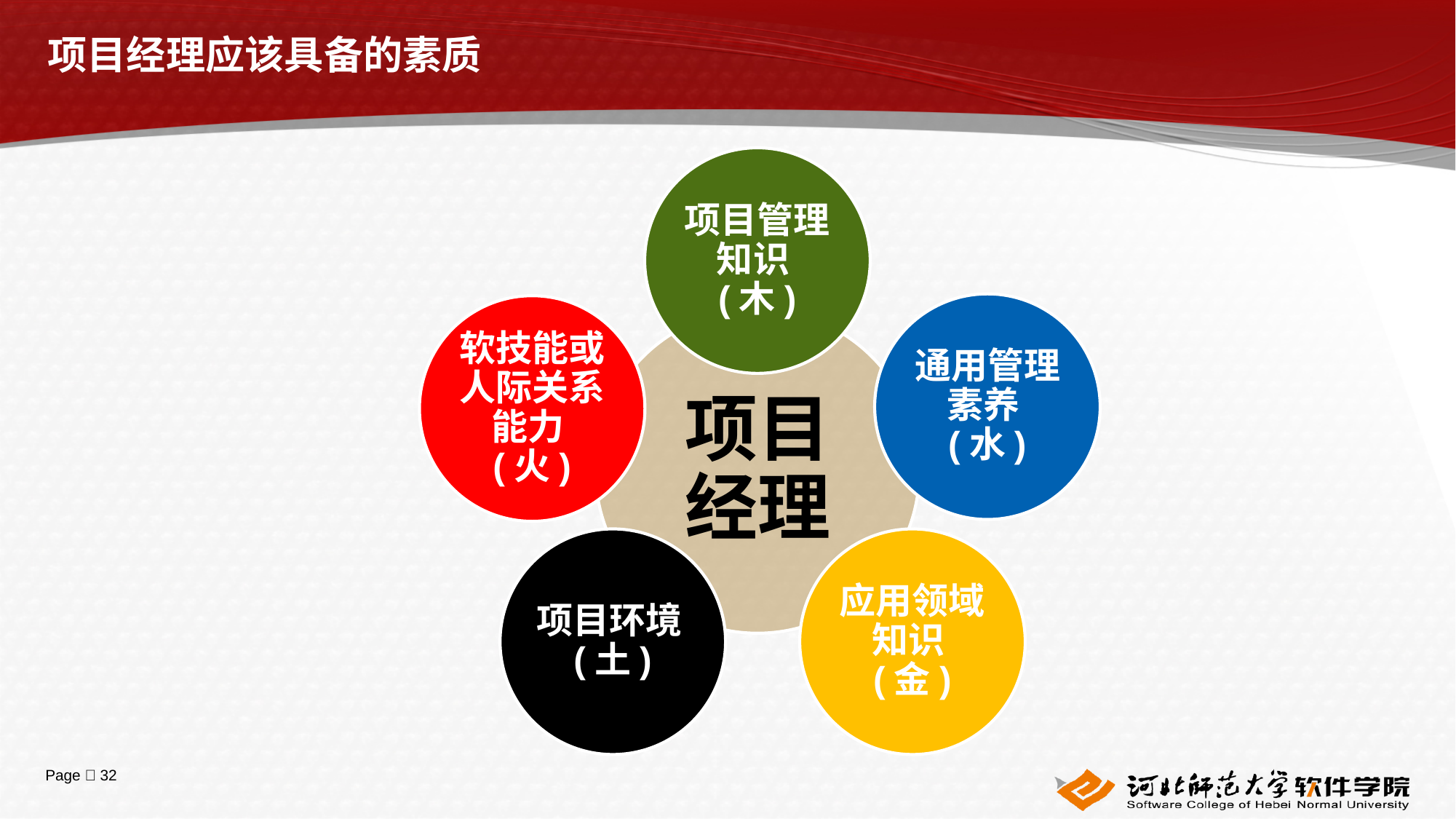

# 项目经理应该具备的素质
项目经理
项目管理知识(木)
通用管理素养(水)
应用领域知识(金)
项目环境(土)
软技能或人际关系能力(火)